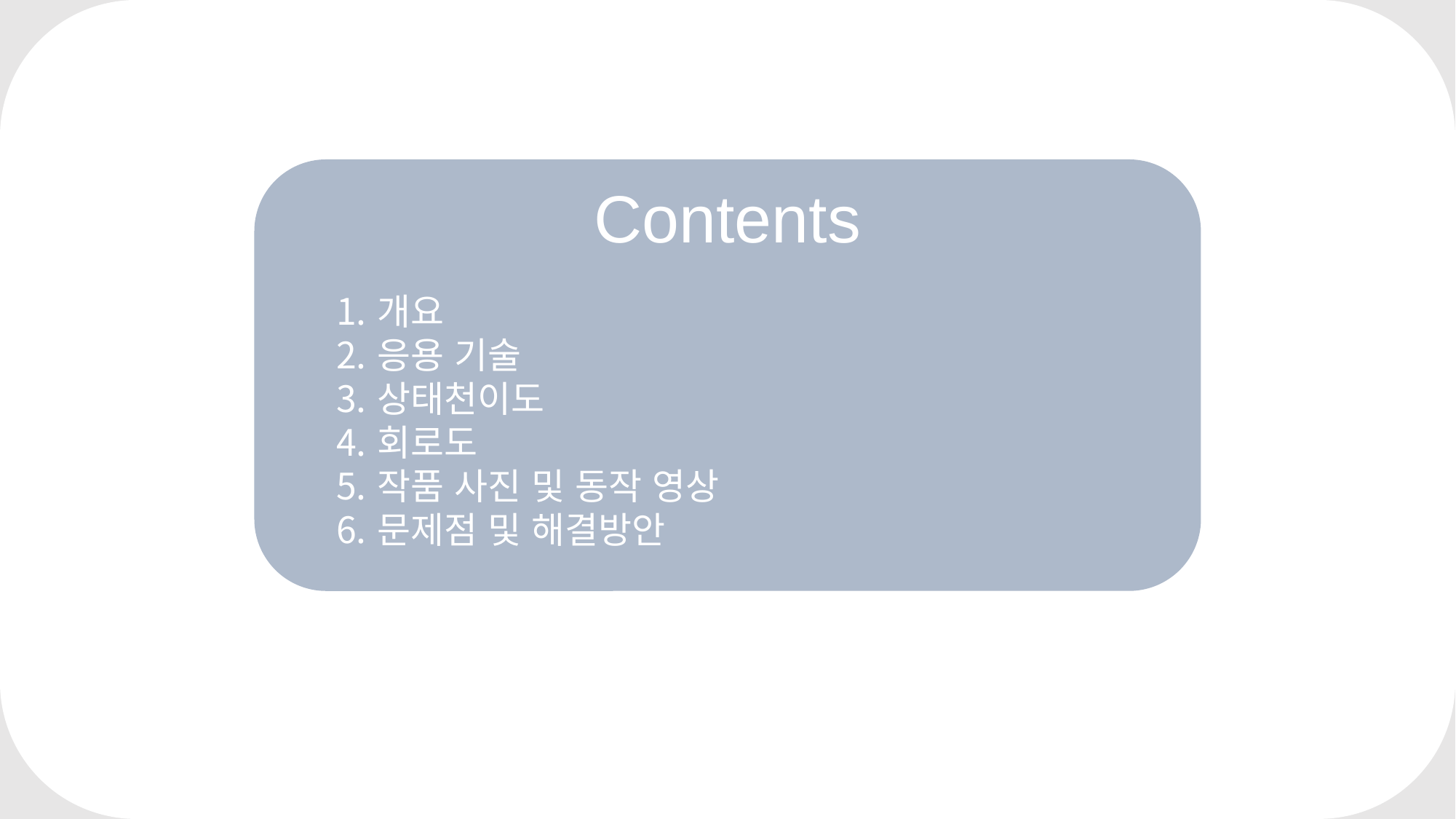

Contents

개요
응용 기술
상태천이도
회로도
작품 사진 및 동작 영상
문제점 및 해결방안